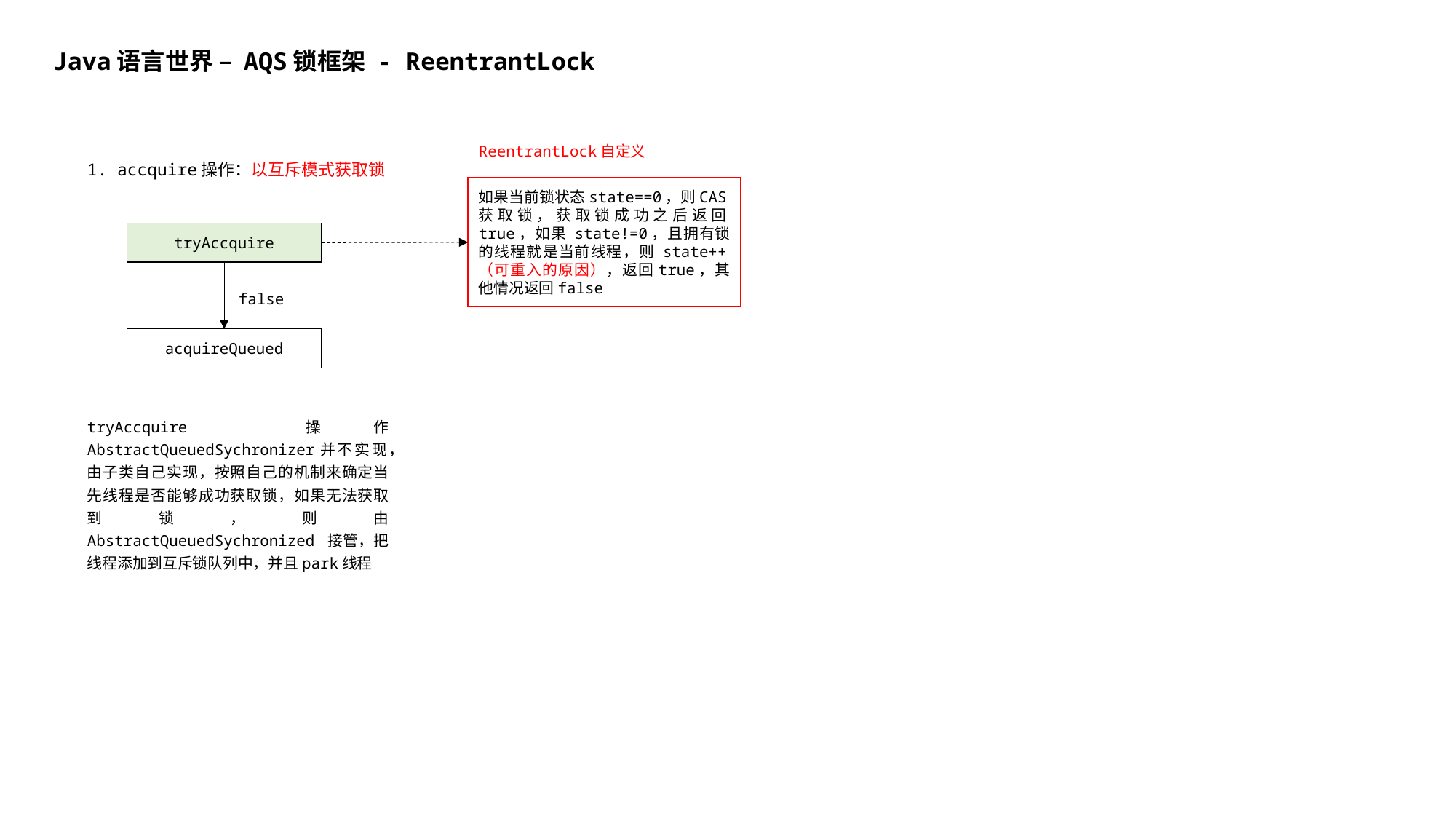

Java语言世界 – AQS锁框架 - ReentrantLock
ReentrantLock自定义
1. accquire操作：以互斥模式获取锁
如果当前锁状态state==0，则CAS获取锁，获取锁成功之后返回true，如果 state!=0，且拥有锁的线程就是当前线程，则 state++（可重入的原因），返回true，其他情况返回false
tryAccquire
false
acquireQueued
tryAccquire 操作 AbstractQueuedSychronizer并不实现，由子类自己实现，按照自己的机制来确定当先线程是否能够成功获取锁，如果无法获取到锁，则由 AbstractQueuedSychronized 接管，把线程添加到互斥锁队列中，并且park线程